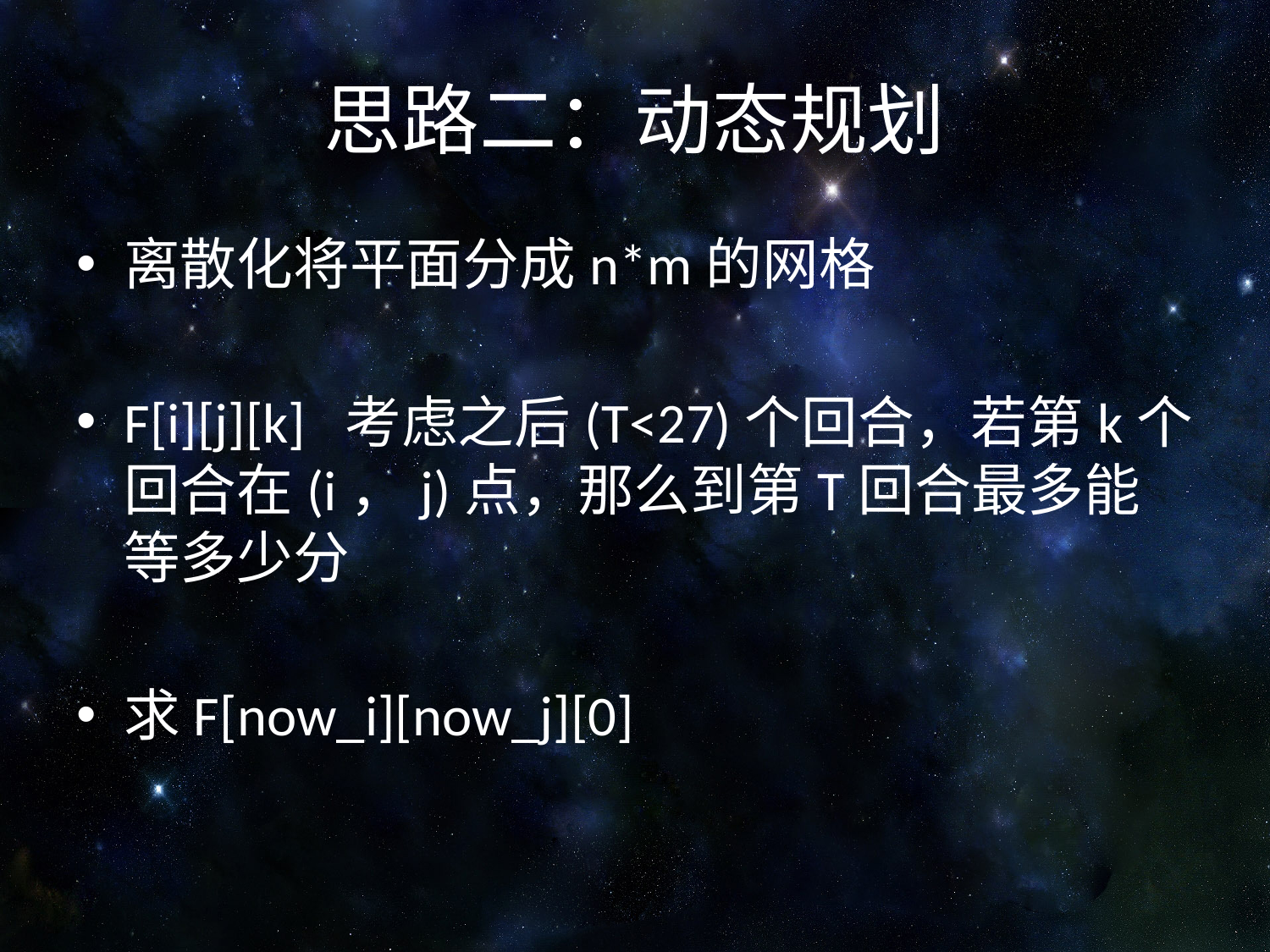

# 思路二：动态规划
离散化将平面分成n*m的网格

F[i][j][k]  考虑之后(T<27)个回合，若第k个回合在(i，j)点，那么到第T回合最多能等多少分

求F[now_i][now_j][0]